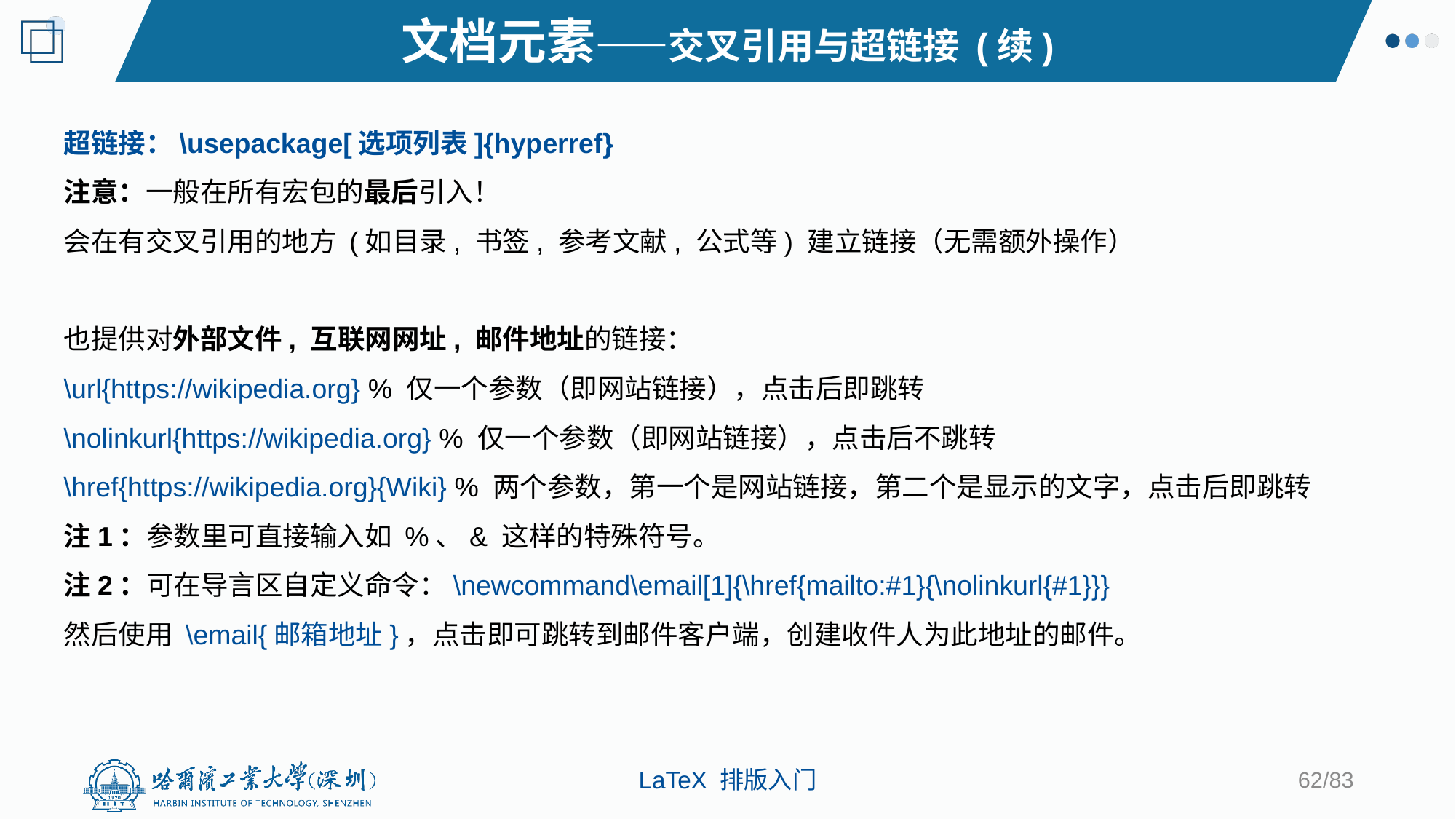

文档元素——交叉引用与超链接 (续)
超链接：\usepackage[选项列表]{hyperref}
注意：一般在所有宏包的最后引入！
会在有交叉引用的地方 (如目录, 书签, 参考文献, 公式等) 建立链接（无需额外操作）

也提供对外部文件, 互联网网址, 邮件地址的链接：
\url{https://wikipedia.org} % 仅一个参数（即网站链接），点击后即跳转
\nolinkurl{https://wikipedia.org} % 仅一个参数（即网站链接），点击后不跳转
\href{https://wikipedia.org}{Wiki} % 两个参数，第一个是网站链接，第二个是显示的文字，点击后即跳转
注1：参数里可直接输入如 %、& 这样的特殊符号。
注2：可在导言区自定义命令：\newcommand\email[1]{\href{mailto:#1}{\nolinkurl{#1}}}
然后使用 \email{邮箱地址}，点击即可跳转到邮件客户端，创建收件人为此地址的邮件。
62/83